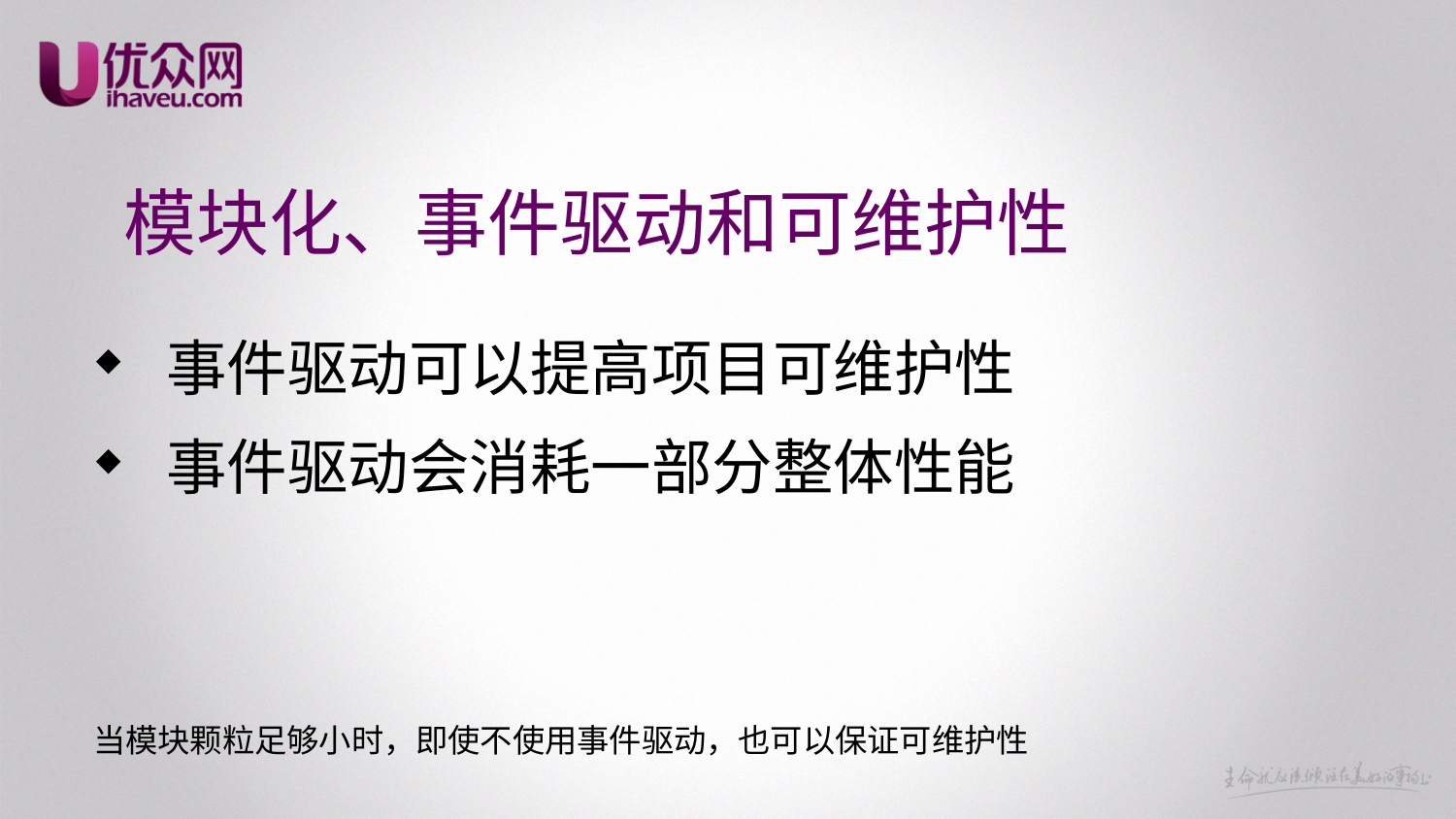

# 模块化、事件驱动和可维护性
事件驱动可以提高项目可维护性
事件驱动会消耗一部分整体性能

当模块颗粒足够小时，即使不使用事件驱动，也可以保证可维护性